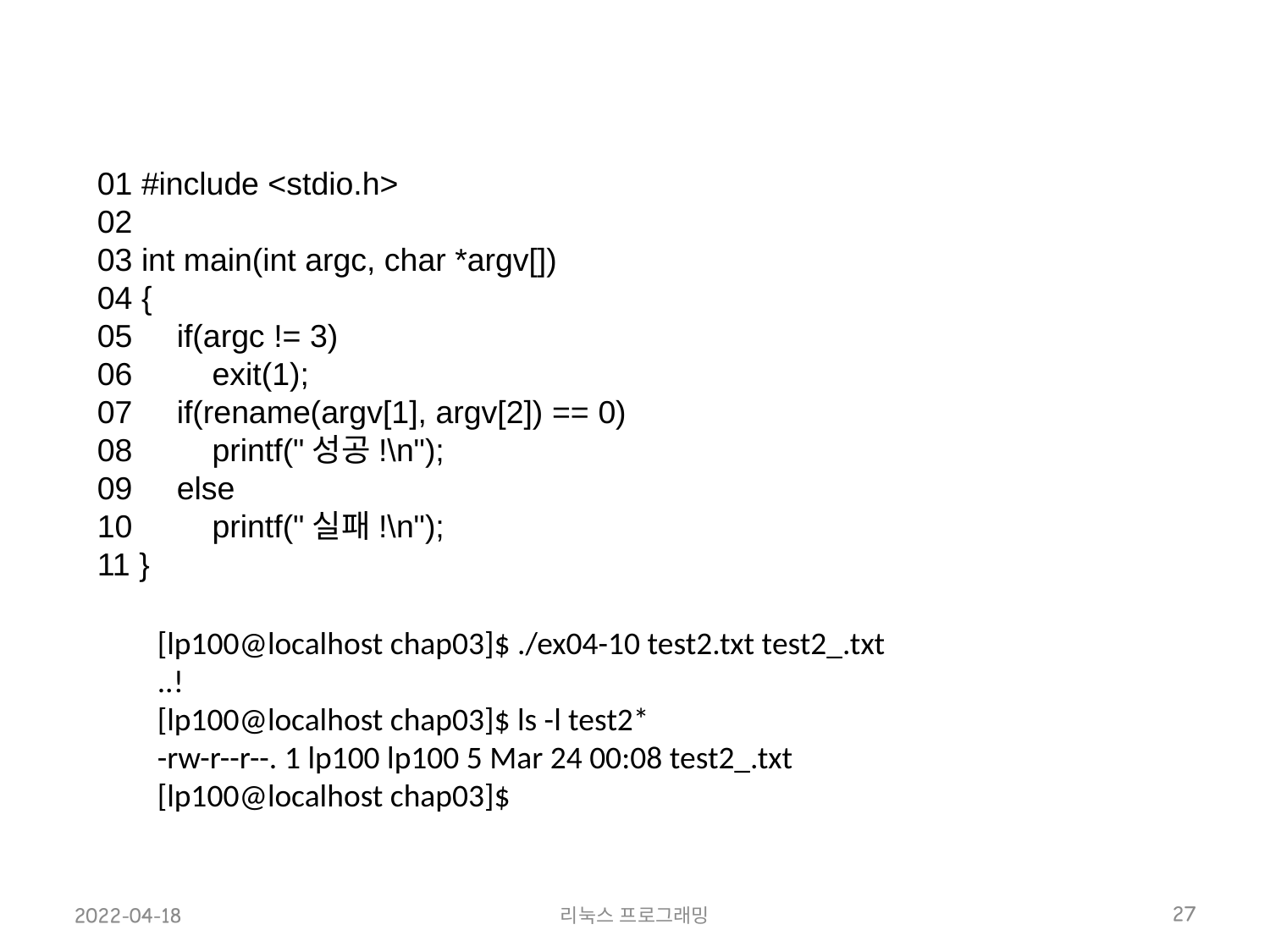

01 #include <stdio.h>
02
03 int main(int argc, char *argv[])
04 {
05     if(argc != 3)
06         exit(1);
07     if(rename(argv[1], argv[2]) == 0)
08         printf("성공!\n");
09     else
10         printf("실패!\n");
11 }
[lp100@localhost chap03]$ ./ex04-10 test2.txt test2_.txt
..!
[lp100@localhost chap03]$ ls -l test2*
-rw-r--r--. 1 lp100 lp100 5 Mar 24 00:08 test2_.txt
[lp100@localhost chap03]$
2022-04-18
리눅스 프로그래밍
27